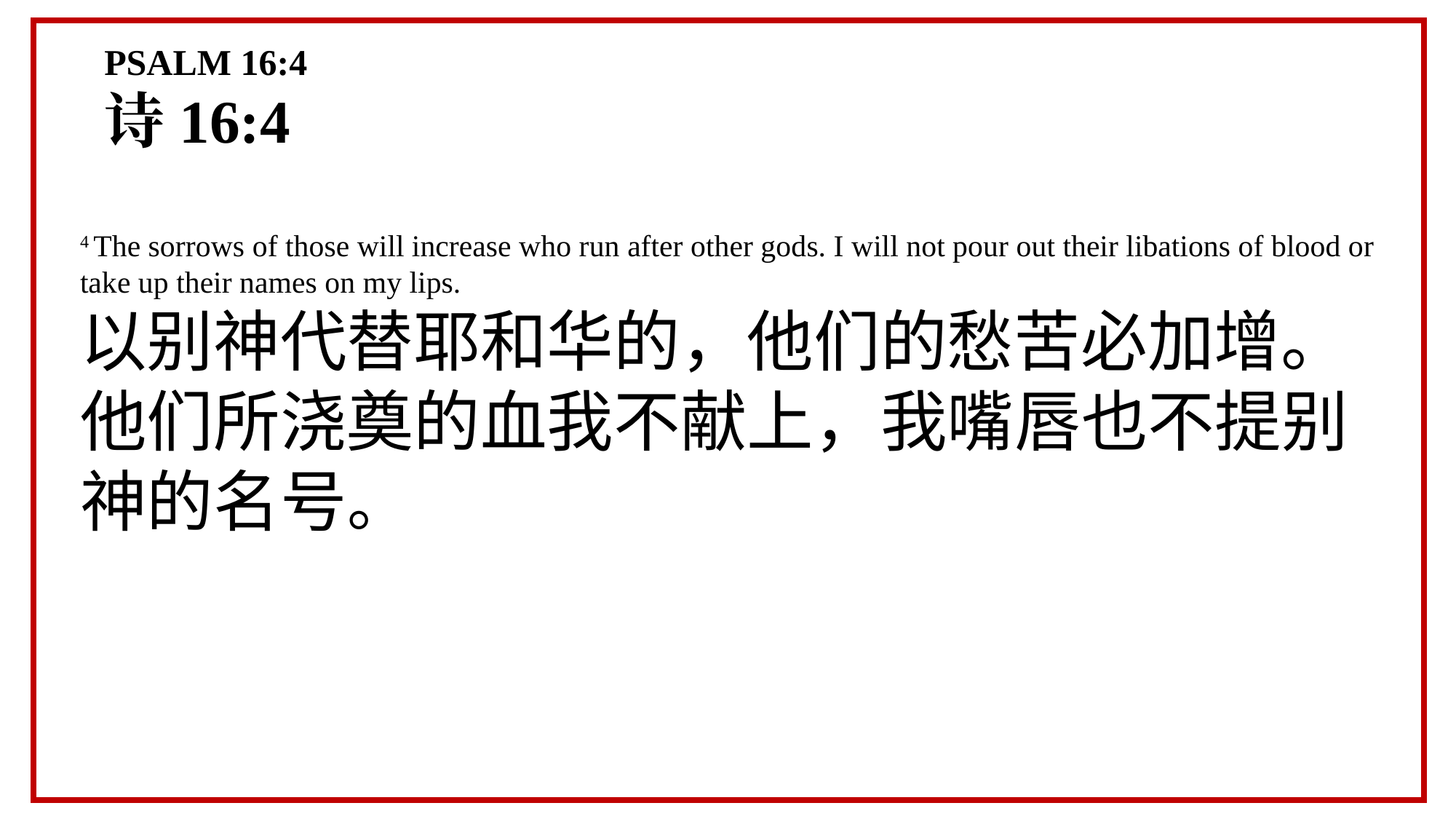

PSALM 16:4
诗16:4
4 The sorrows of those will increase who run after other gods. I will not pour out their libations of blood or take up their names on my lips.
以别神代替耶和华的，他们的愁苦必加增。他们所浇奠的血我不献上，我嘴唇也不提别神的名号。